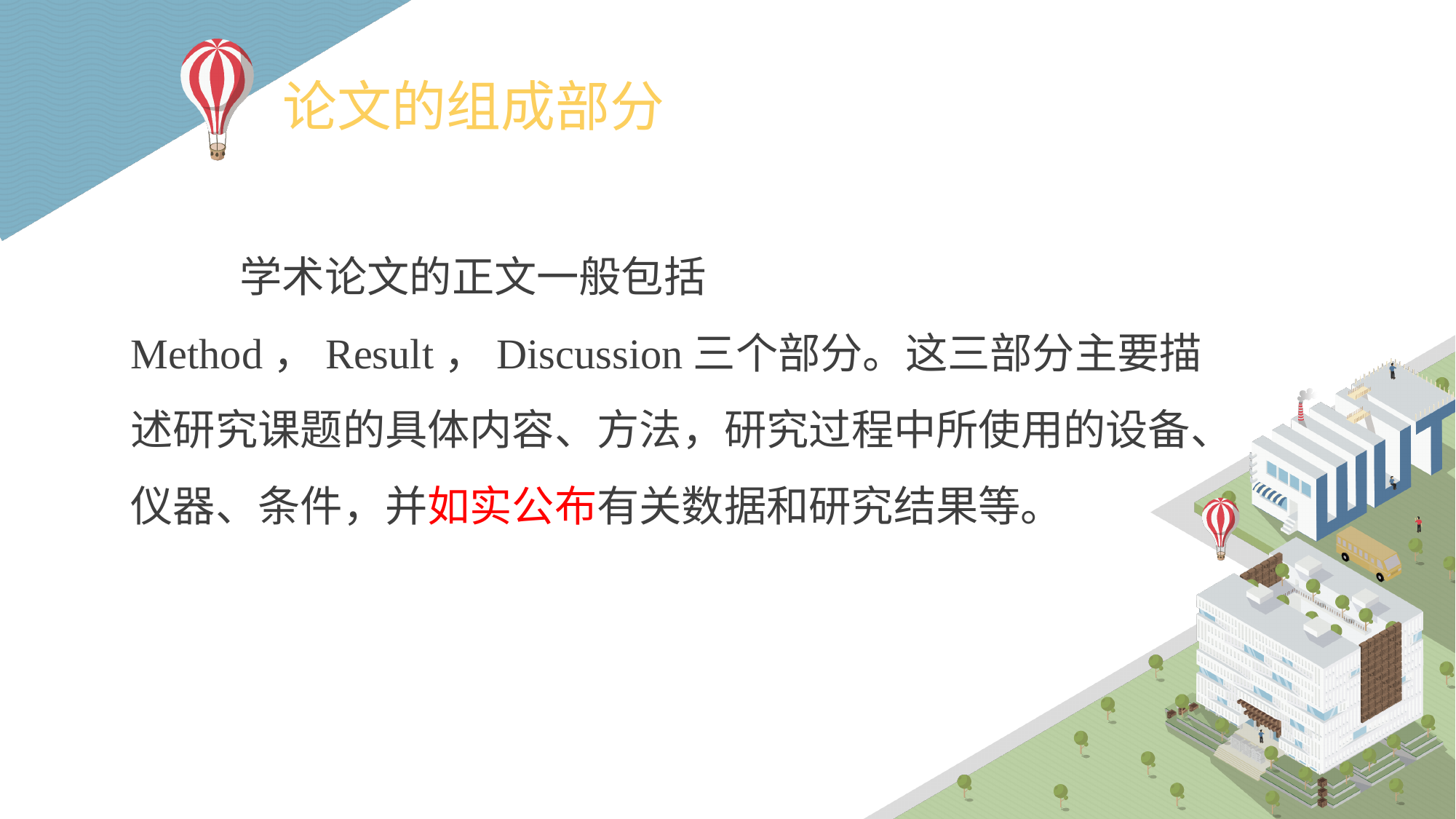

# 论文的组成部分
	学术论文的正文一般包括Method，Result，Discussion三个部分。这三部分主要描述研究课题的具体内容、方法，研究过程中所使用的设备、仪器、条件，并如实公布有关数据和研究结果等。